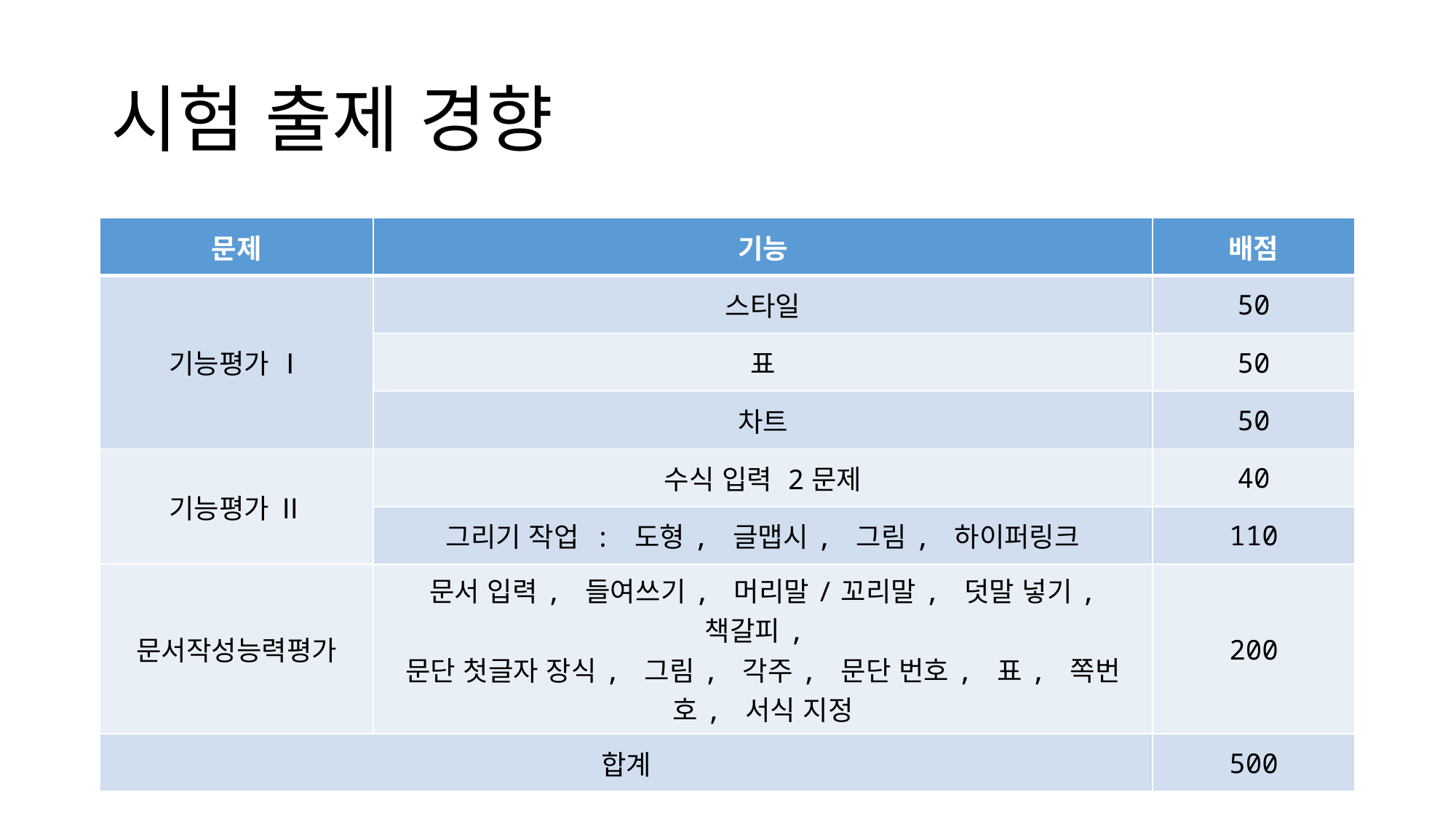

# 시험 출제 경향
| 문제 | 기능 | 배점 |
| --- | --- | --- |
| 기능평가 Ⅰ | 스타일 | 50 |
|  | 표 | 50 |
|  | 차트 | 50 |
| 기능평가 Ⅱ | 수식 입력 2문제 | 40 |
|  | 그리기 작업 : 도형, 글맵시, 그림, 하이퍼링크 | 110 |
| 문서작성능력평가 | 문서 입력, 들여쓰기, 머리말/꼬리말, 덧말 넣기, 책갈피, 문단 첫글자 장식, 그림, 각주, 문단 번호, 표, 쪽번호, 서식 지정 | 200 |
| 합계 |  | 500 |